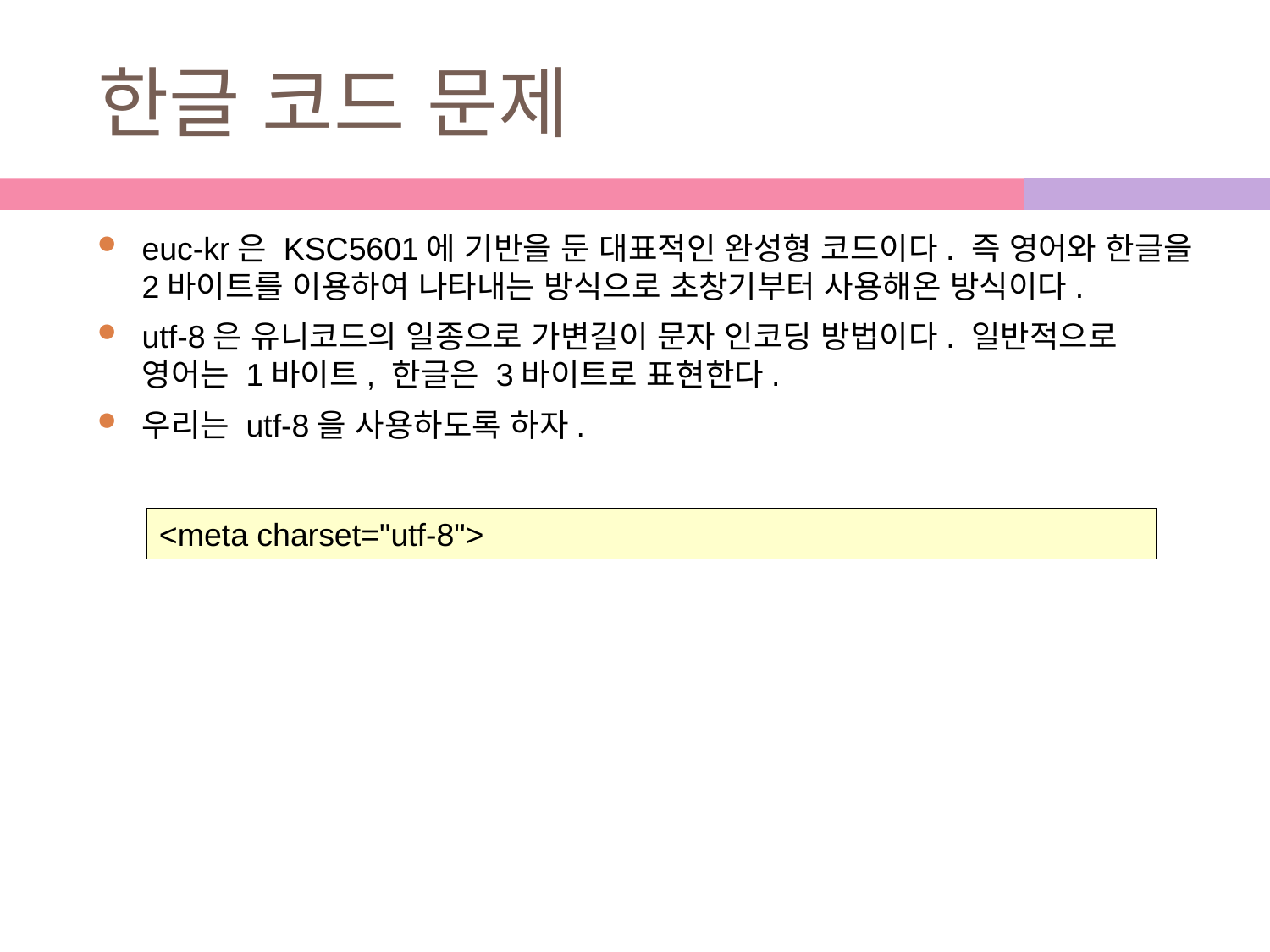

# 한글 코드 문제
euc-kr은 KSC5601에 기반을 둔 대표적인 완성형 코드이다. 즉 영어와 한글을 2바이트를 이용하여 나타내는 방식으로 초창기부터 사용해온 방식이다.
utf-8은 유니코드의 일종으로 가변길이 문자 인코딩 방법이다. 일반적으로 영어는 1바이트, 한글은 3바이트로 표현한다.
우리는 utf-8을 사용하도록 하자.
<meta charset="utf-8">